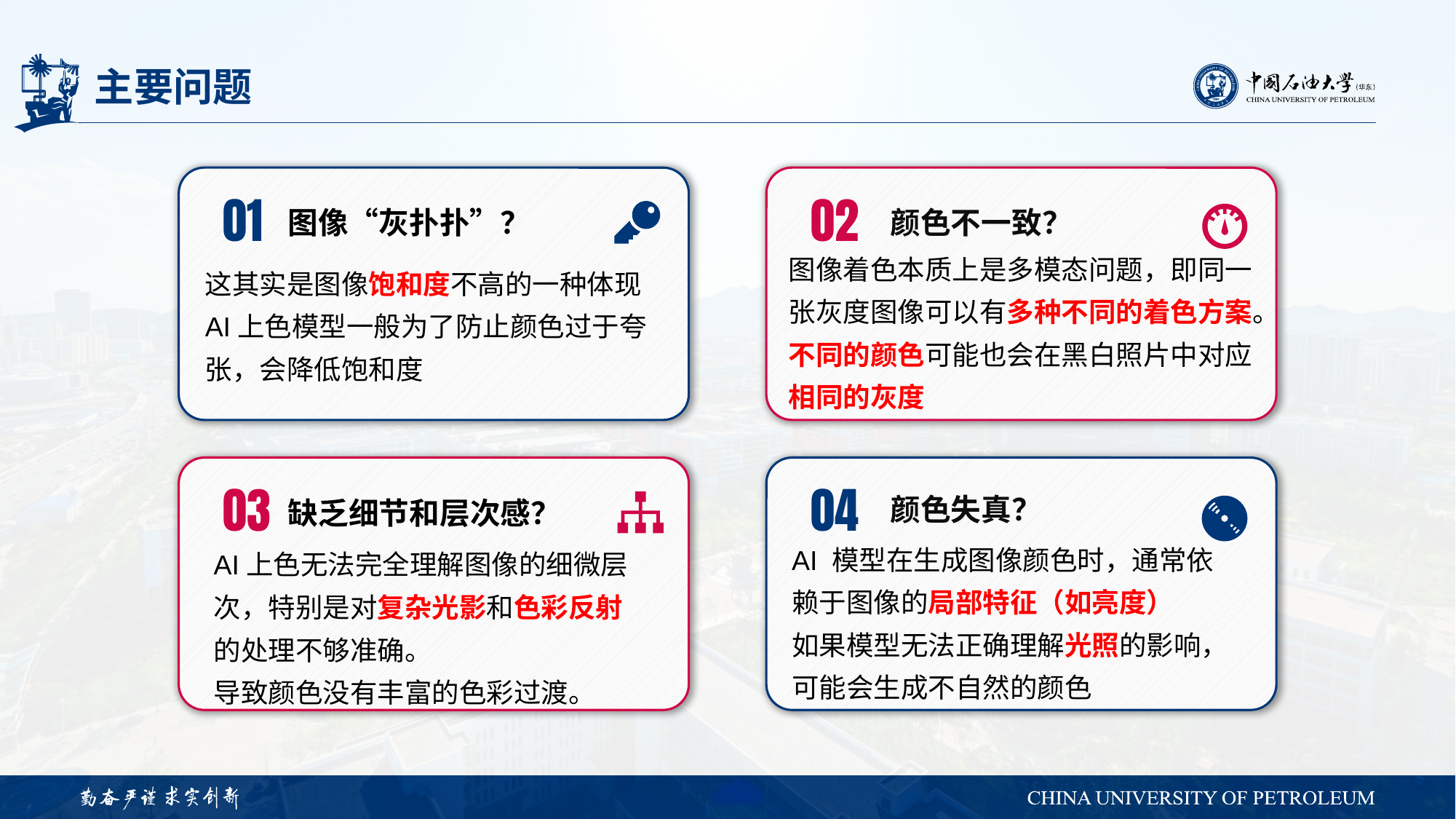

# 主要问题

01
图像“灰扑扑”？

这其实是图像饱和度不高的一种体现
AI上色模型一般为了防止颜色过于夸张，会降低饱和度

02
颜色不一致？

图像着色本质上是多模态问题，即同一张灰度图像可以有多种不同的着色方案。
不同的颜色可能也会在黑白照片中对应相同的灰度

03
缺乏细节和层次感？

AI上色无法完全理解图像的细微层次，特别是对复杂光影和色彩反射的处理不够准确。
导致颜色没有丰富的色彩过渡。

04
颜色失真？

AI 模型在生成图像颜色时，通常依赖于图像的局部特征（如亮度）
如果模型无法正确理解光照的影响，可能会生成不自然的颜色